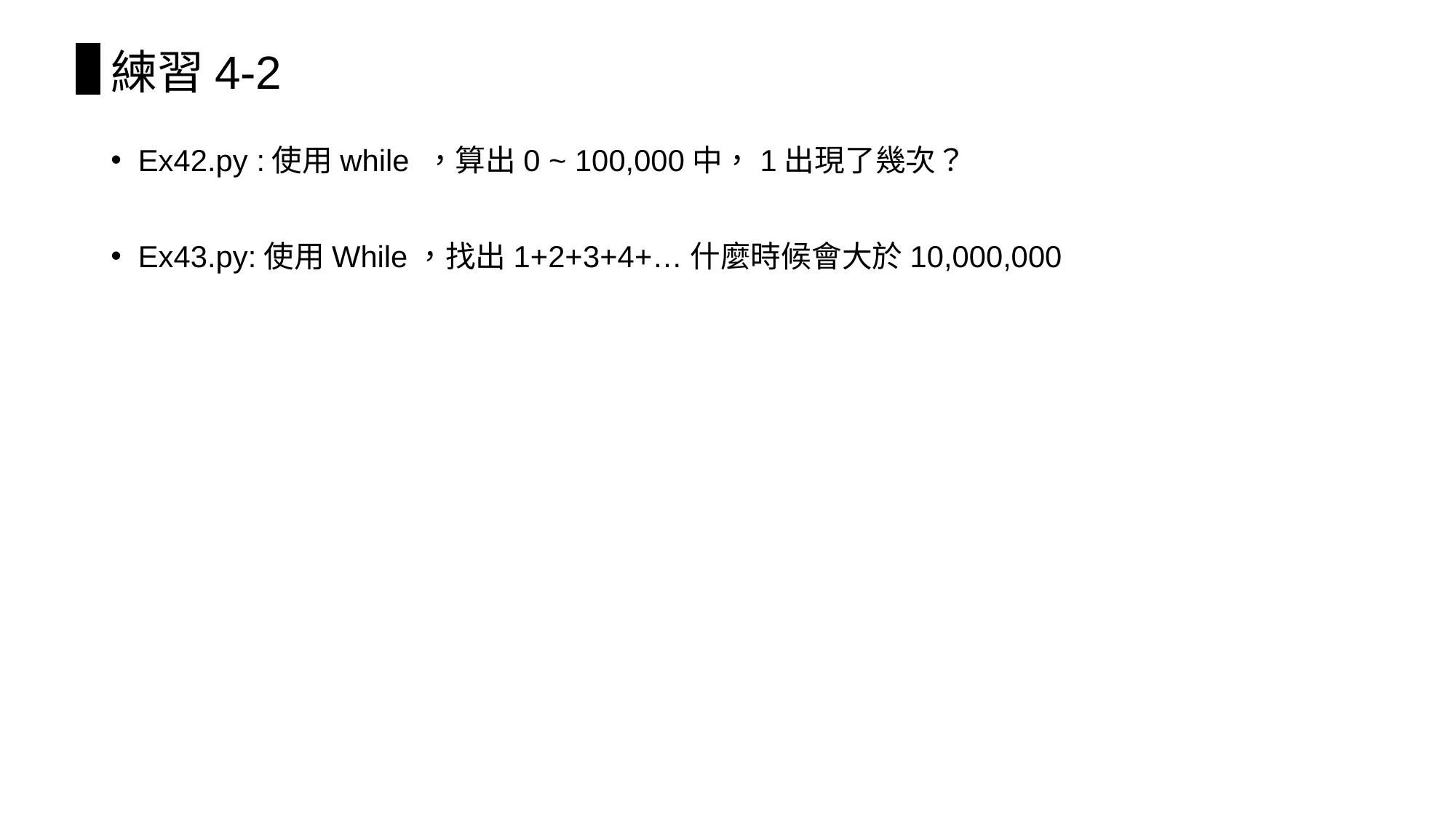

# 練習4-2
Ex42.py :使用while ，算出0 ~ 100,000中，1出現了幾次？

Ex43.py:使用While，找出1+2+3+4+…什麼時候會大於10,000,000